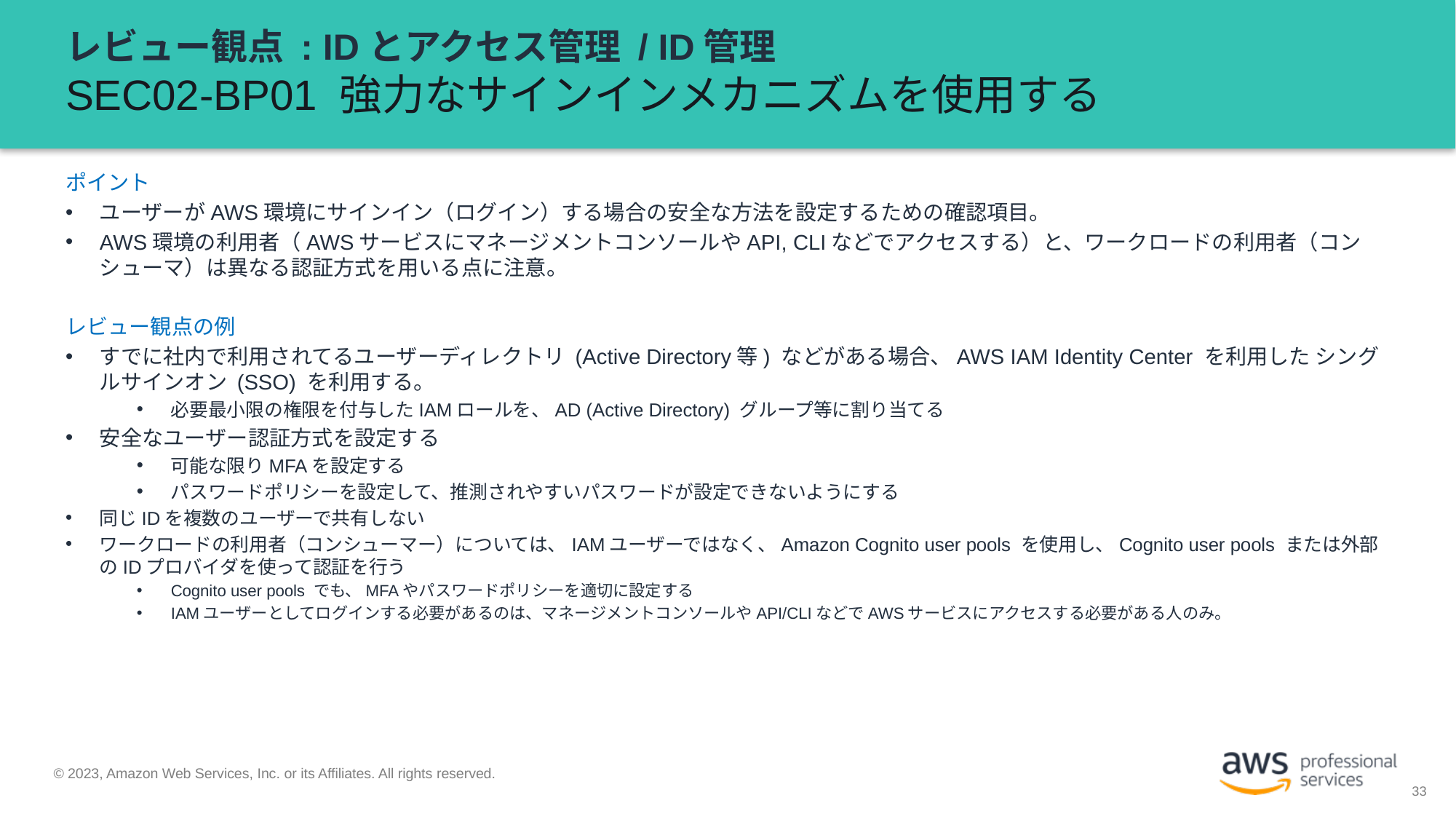

# レビュー観点 : IDとアクセス管理 / ID管理 SEC02-BP01 強力なサインインメカニズムを使用する
ポイント
ユーザーがAWS環境にサインイン（ログイン）する場合の安全な方法を設定するための確認項目。
AWS環境の利用者（AWSサービスにマネージメントコンソールやAPI, CLIなどでアクセスする）と、ワークロードの利用者（コンシューマ）は異なる認証方式を用いる点に注意。

レビュー観点の例
すでに社内で利用されてるユーザーディレクトリ (Active Directory等) などがある場合、AWS IAM Identity Center を利用した シングルサインオン (SSO) を利用する。
必要最小限の権限を付与したIAMロールを、AD (Active Directory) グループ等に割り当てる
安全なユーザー認証方式を設定する
可能な限りMFAを設定する
パスワードポリシーを設定して、推測されやすいパスワードが設定できないようにする
同じIDを複数のユーザーで共有しない
ワークロードの利用者（コンシューマー）については、IAMユーザーではなく、Amazon Cognito user pools を使用し、Cognito user pools または外部のIDプロバイダを使って認証を行う
Cognito user pools でも、MFAやパスワードポリシーを適切に設定する
IAMユーザーとしてログインする必要があるのは、マネージメントコンソールやAPI/CLIなどでAWSサービスにアクセスする必要がある人のみ。